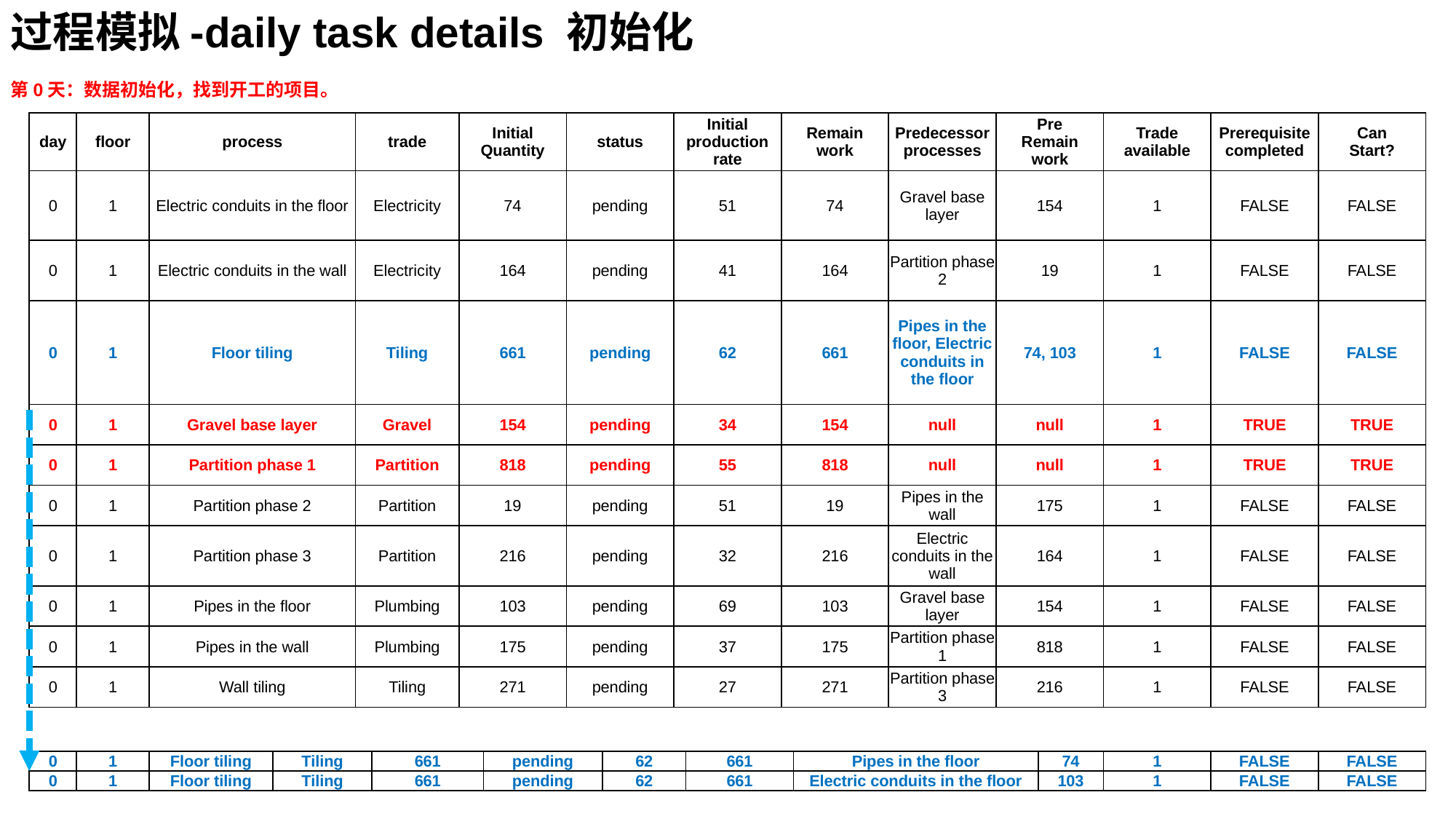

过程模拟-daily task details 初始化
第0天：数据初始化，找到开工的项目。
| day | floor | process | trade | Initial Quantity | status | Initial production rate | Remain work | Predecessor processes | Pre Remain work | Trade available | Prerequisite completed | Can Start? |
| --- | --- | --- | --- | --- | --- | --- | --- | --- | --- | --- | --- | --- |
| 0 | 1 | Electric conduits in the floor | Electricity | 74 | pending | 51 | 74 | Gravel base layer | 154 | 1 | FALSE | FALSE |
| 0 | 1 | Electric conduits in the wall | Electricity | 164 | pending | 41 | 164 | Partition phase 2 | 19 | 1 | FALSE | FALSE |
| 0 | 1 | Floor tiling | Tiling | 661 | pending | 62 | 661 | Pipes in the floor, Electric conduits in the floor | 74, 103 | 1 | FALSE | FALSE |
| 0 | 1 | Gravel base layer | Gravel | 154 | pending | 34 | 154 | null | null | 1 | TRUE | TRUE |
| 0 | 1 | Partition phase 1 | Partition | 818 | pending | 55 | 818 | null | null | 1 | TRUE | TRUE |
| 0 | 1 | Partition phase 2 | Partition | 19 | pending | 51 | 19 | Pipes in the wall | 175 | 1 | FALSE | FALSE |
| 0 | 1 | Partition phase 3 | Partition | 216 | pending | 32 | 216 | Electric conduits in the wall | 164 | 1 | FALSE | FALSE |
| 0 | 1 | Pipes in the floor | Plumbing | 103 | pending | 69 | 103 | Gravel base layer | 154 | 1 | FALSE | FALSE |
| 0 | 1 | Pipes in the wall | Plumbing | 175 | pending | 37 | 175 | Partition phase 1 | 818 | 1 | FALSE | FALSE |
| 0 | 1 | Wall tiling | Tiling | 271 | pending | 27 | 271 | Partition phase 3 | 216 | 1 | FALSE | FALSE |
| 0 | 1 | Floor tiling | Tiling | 661 | pending | 62 | 661 | Pipes in the floor | 74 | 1 | FALSE | FALSE |
| --- | --- | --- | --- | --- | --- | --- | --- | --- | --- | --- | --- | --- |
| 0 | 1 | Floor tiling | Tiling | 661 | pending | 62 | 661 | Electric conduits in the floor | 103 | 1 | FALSE | FALSE |